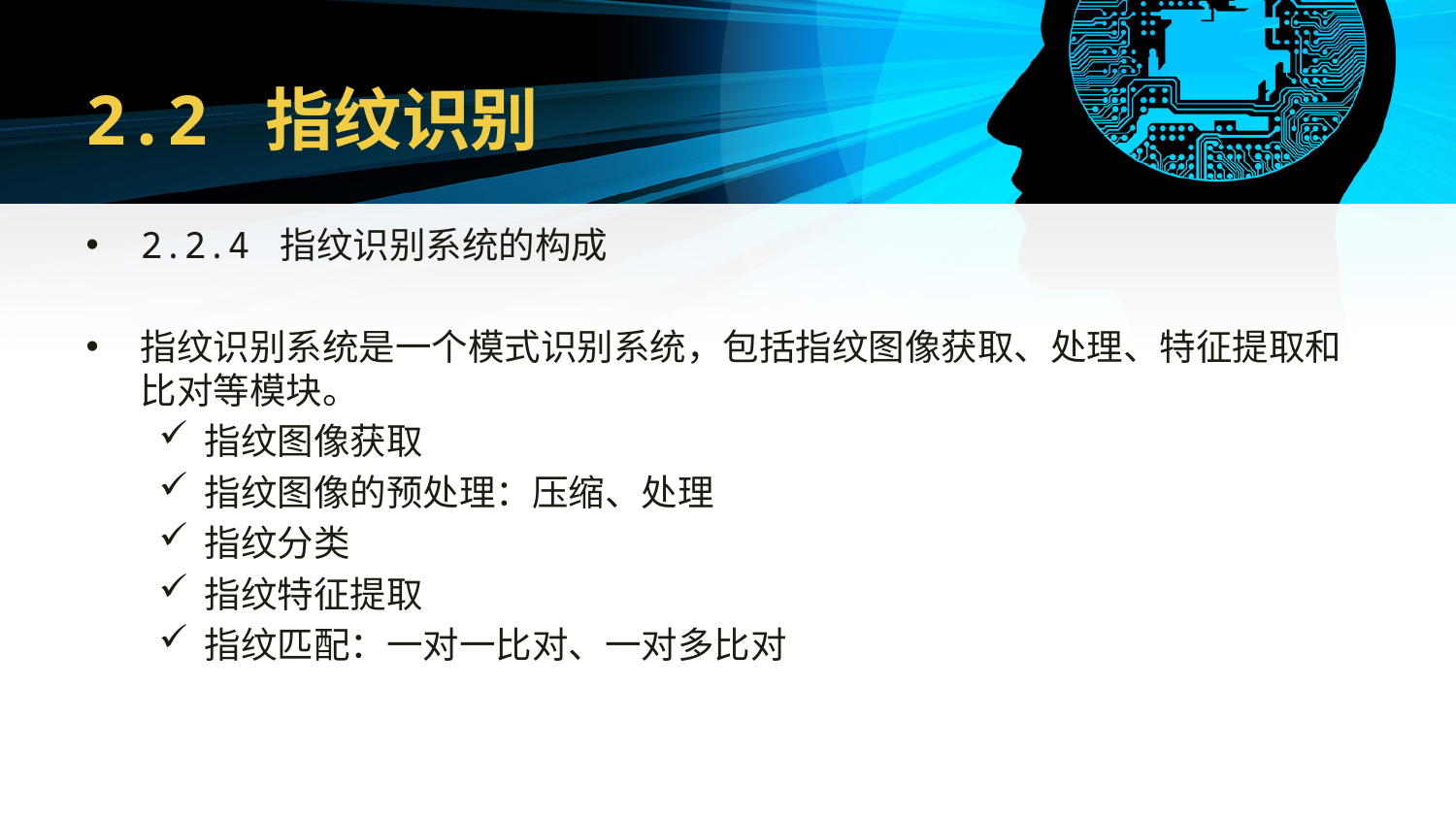

# 2.2 指纹识别
2.2.4 指纹识别系统的构成

指纹识别系统是一个模式识别系统，包括指纹图像获取、处理、特征提取和比对等模块。
指纹图像获取
指纹图像的预处理：压缩、处理
指纹分类
指纹特征提取
指纹匹配：一对一比对、一对多比对